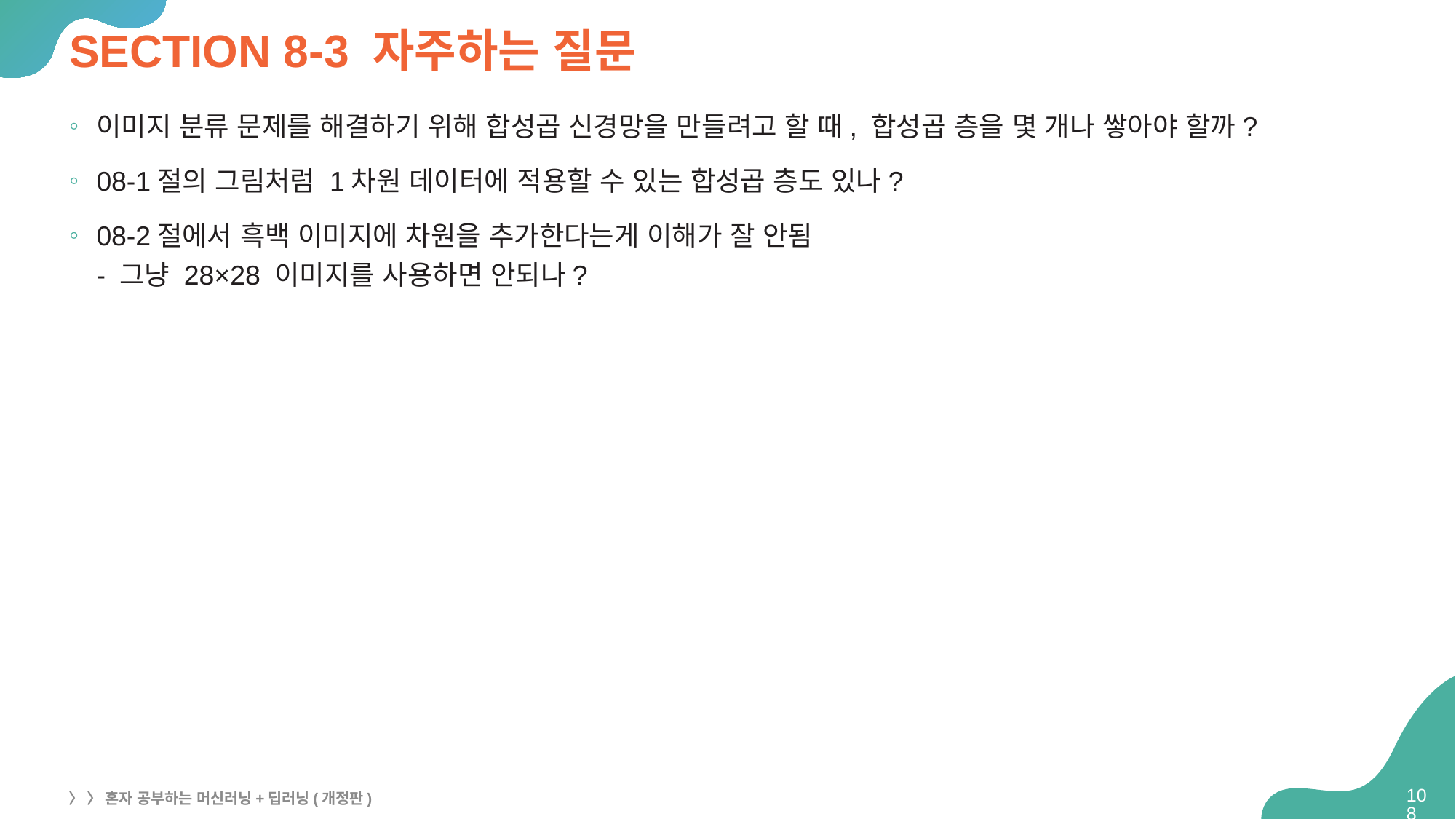

# SECTION 8-3 자주하는 질문
이미지 분류 문제를 해결하기 위해 합성곱 신경망을 만들려고 할 때, 합성곱 층을 몇 개나 쌓아야 할까?
08-1절의 그림처럼 1차원 데이터에 적용할 수 있는 합성곱 층도 있나?
08-2절에서 흑백 이미지에 차원을 추가한다는게 이해가 잘 안됨
- 그냥 28×28 이미지를 사용하면 안되나?
108
〉 〉 혼자 공부하는 머신러닝+딥러닝(개정판)